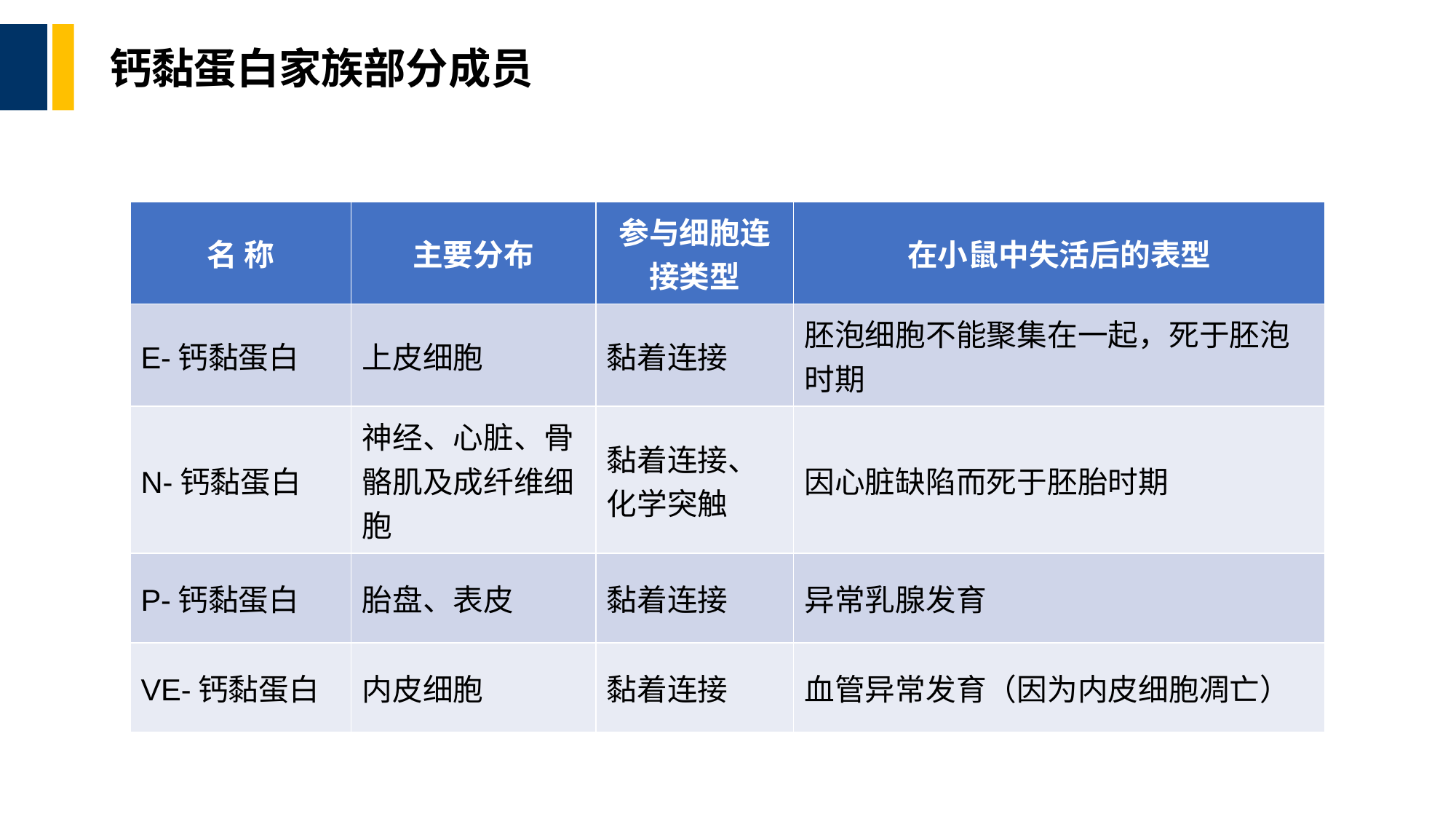

# 钙黏蛋白家族部分成员
| 名 称 | 主要分布 | 参与细胞连接类型 | 在小鼠中失活后的表型 |
| --- | --- | --- | --- |
| E-钙黏蛋白 | 上皮细胞 | 黏着连接 | 胚泡细胞不能聚集在一起，死于胚泡时期 |
| N-钙黏蛋白 | 神经、心脏、骨骼肌及成纤维细胞 | 黏着连接、化学突触 | 因心脏缺陷而死于胚胎时期 |
| P-钙黏蛋白 | 胎盘、表皮 | 黏着连接 | 异常乳腺发育 |
| VE-钙黏蛋白 | 内皮细胞 | 黏着连接 | 血管异常发育（因为内皮细胞凋亡） |